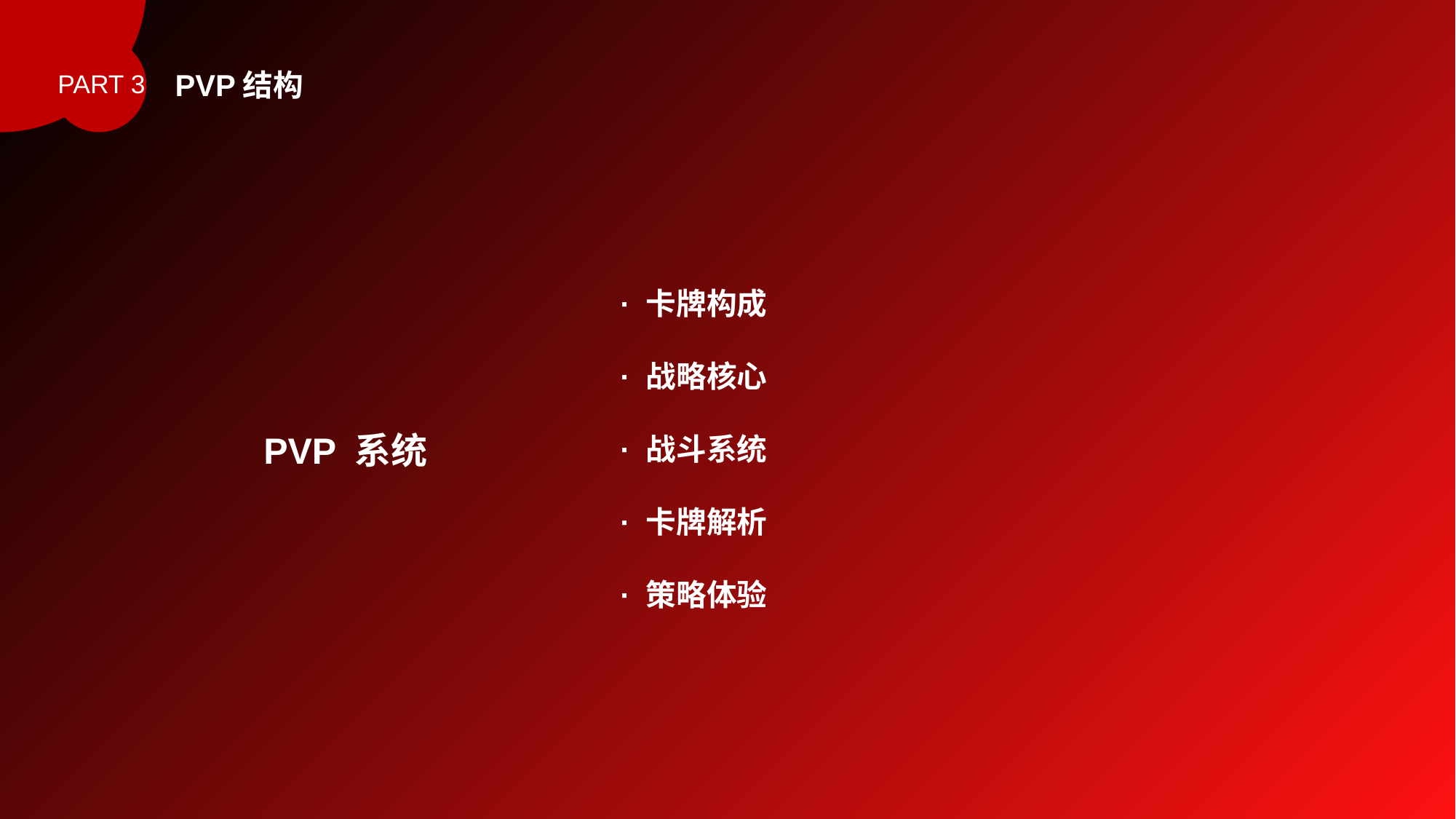

PVP结构
PART 3
· 卡牌构成

· 战略核心

· 战斗系统

· 卡牌解析

· 策略体验
PVP 系统